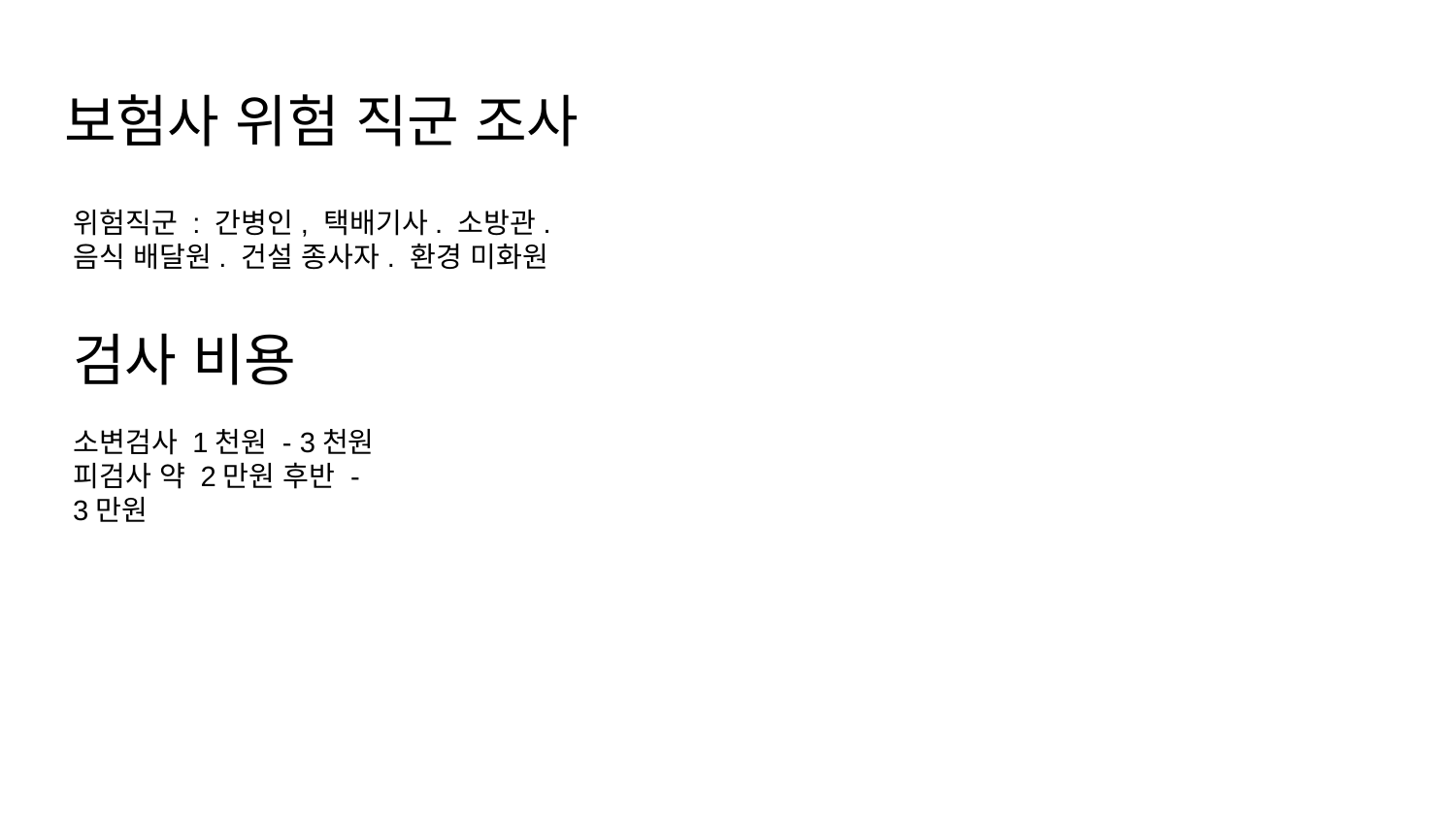

# 보험사 위험 직군 조사
위험직군 : 간병인, 택배기사. 소방관. 음식 배달원. 건설 종사자. 환경 미화원
검사 비용
소변검사 1천원 - 3천원
피검사 약 2만원 후반 - 3만원